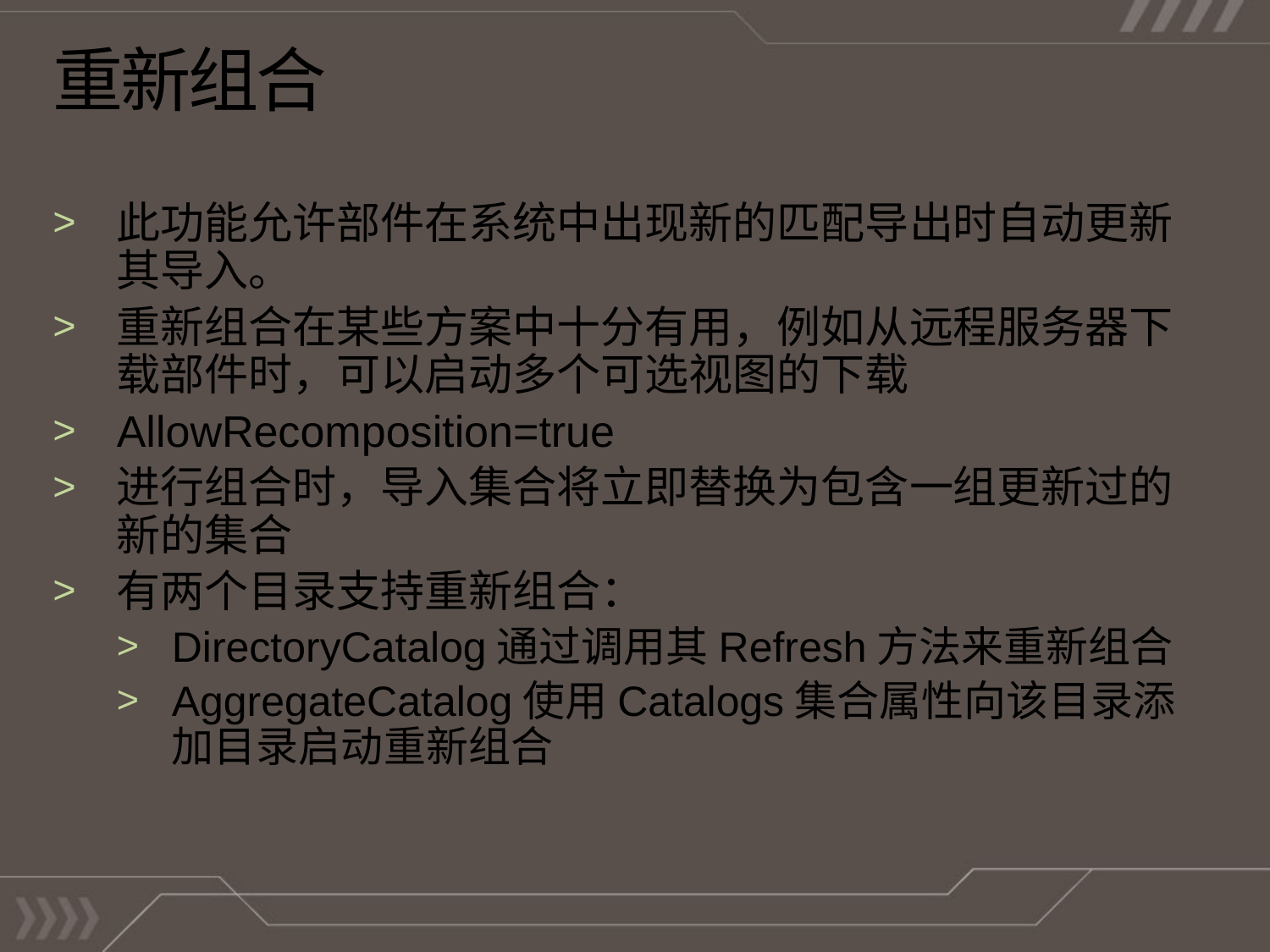

# 重新组合
此功能允许部件在系统中出现新的匹配导出时自动更新其导入。
重新组合在某些方案中十分有用，例如从远程服务器下载部件时，可以启动多个可选视图的下载
AllowRecomposition=true
进行组合时，导入集合将立即替换为包含一组更新过的新的集合
有两个目录支持重新组合：
DirectoryCatalog通过调用其Refresh方法来重新组合
AggregateCatalog使用Catalogs集合属性向该目录添加目录启动重新组合